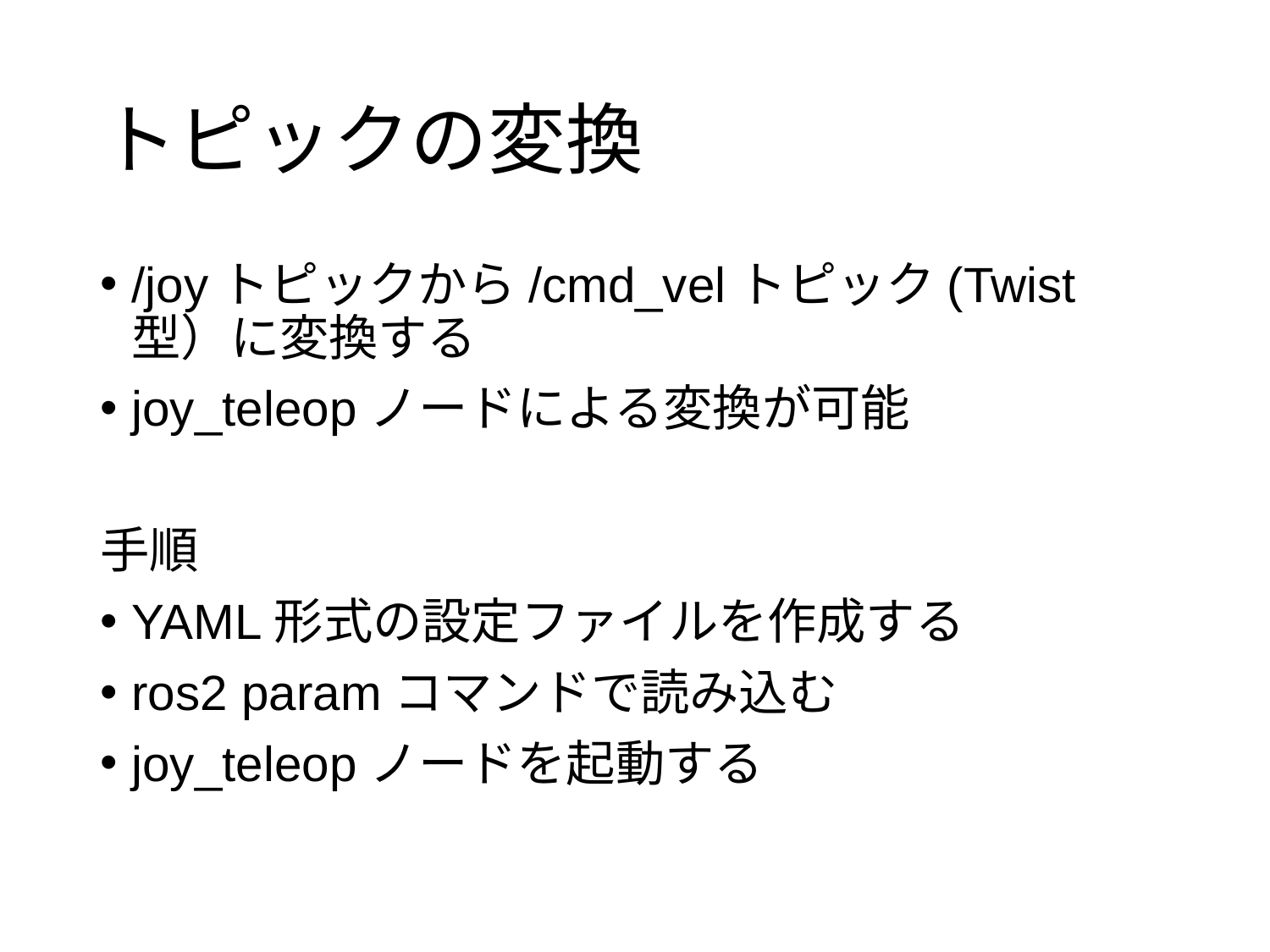

# トピックの変換
/joyトピックから/cmd_velトピック(Twist型）に変換する
joy_teleopノードによる変換が可能

手順
YAML形式の設定ファイルを作成する
ros2 paramコマンドで読み込む
joy_teleopノードを起動する